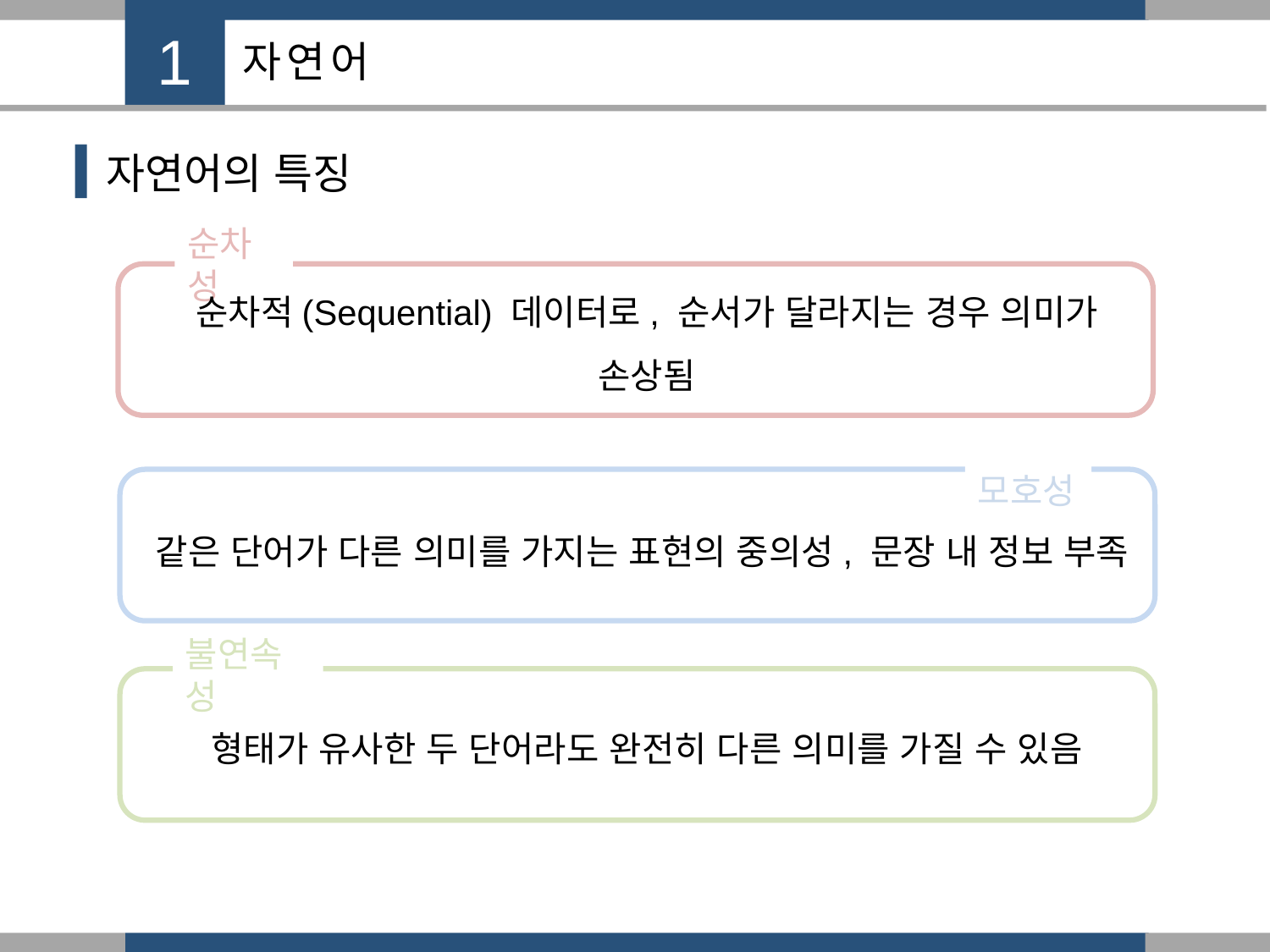

1
자연어

자연어의 특징

순차성

순차적(Sequential) 데이터로, 순서가 달라지는 경우 의미가 손상됨
 모호성

같은 단어가 다른 의미를 가지는 표현의 중의성, 문장 내 정보 부족
불연속성

형태가 유사한 두 단어라도 완전히 다른 의미를 가질 수 있음